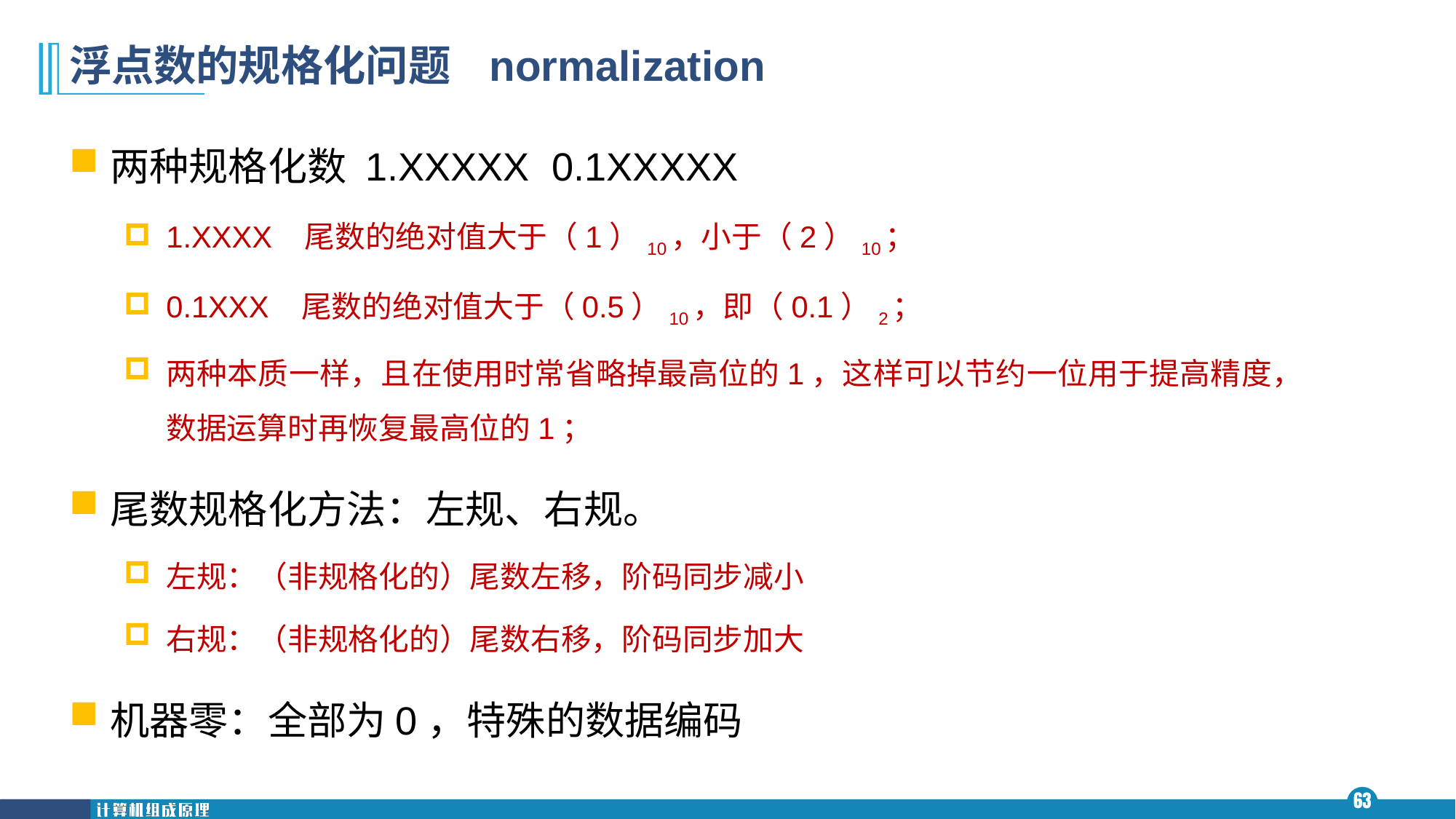

# 浮点数的规格化问题   normalization
两种规格化数 1.XXXXX  0.1XXXXX
1.XXXX   尾数的绝对值大于（1）10，小于（2）10；
0.1XXX   尾数的绝对值大于（0.5）10，即（0.1）2；
两种本质一样，且在使用时常省略掉最高位的1，这样可以节约一位用于提高精度，数据运算时再恢复最高位的1；
尾数规格化方法：左规、右规。
左规：（非规格化的）尾数左移，阶码同步减小
右规：（非规格化的）尾数右移，阶码同步加大
机器零：全部为0，特殊的数据编码